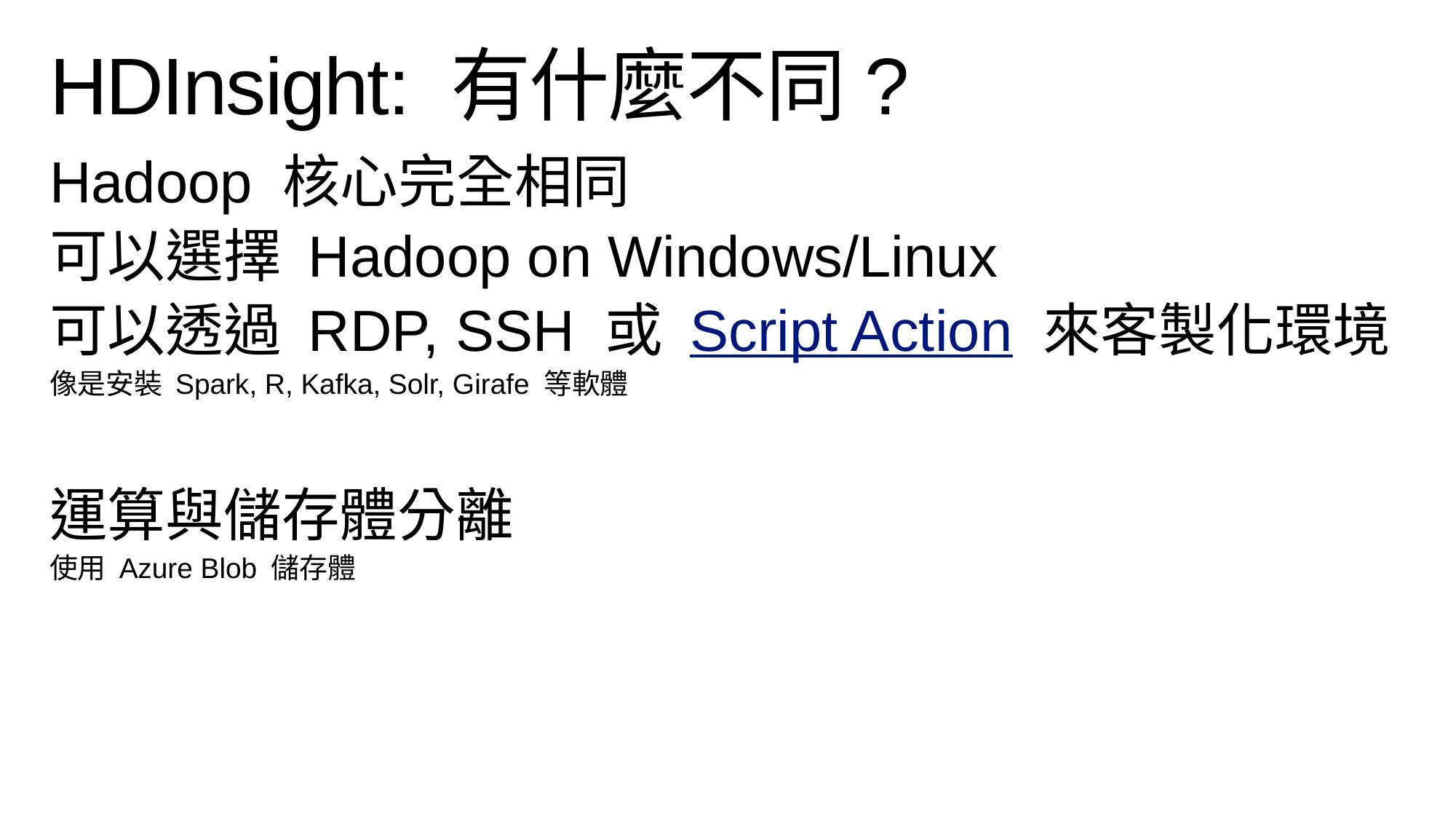

# HDInsight: 有什麼不同?
Hadoop 核心完全相同
可以選擇 Hadoop on Windows/Linux
可以透過 RDP, SSH 或 Script Action 來客製化環境
像是安裝 Spark, R, Kafka, Solr, Girafe 等軟體

運算與儲存體分離
使用 Azure Blob 儲存體